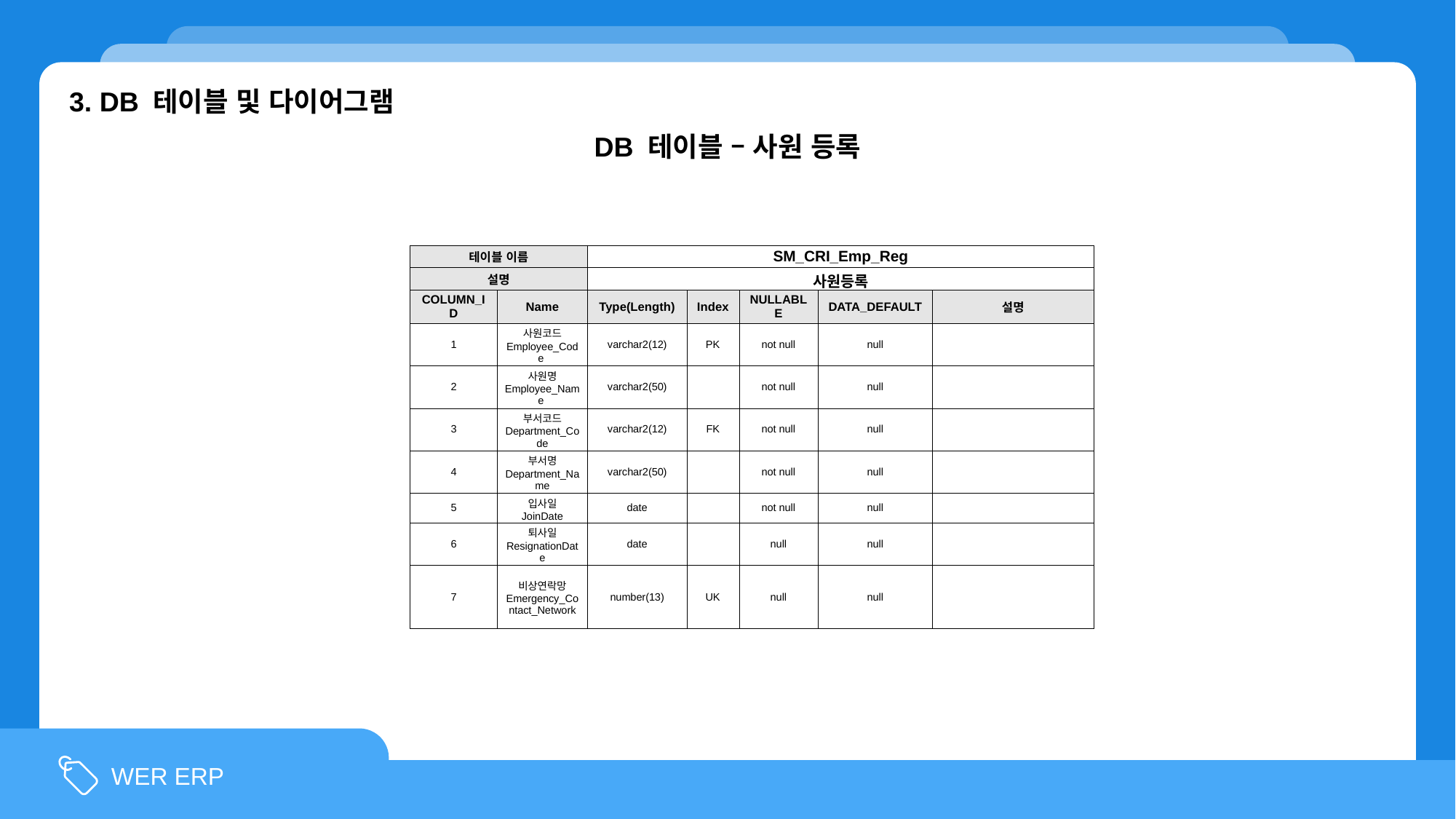

3. DB 테이블 및 다이어그램
DB 테이블 – 사원 등록
| 테이블 이름 |  | SM\_CRI\_Emp\_Reg |  |  |  |  |
| --- | --- | --- | --- | --- | --- | --- |
| 설명 |  | 사원등록 |  |  |  |  |
| COLUMN\_ID | Name | Type(Length) | Index | NULLABLE | DATA\_DEFAULT | 설명 |
| 1 | 사원코드 Employee\_Code | varchar2(12) | PK | not null | null |  |
| 2 | 사원명 Employee\_Name | varchar2(50) |  | not null | null |  |
| 3 | 부서코드 Department\_Code | varchar2(12) | FK | not null | null |  |
| 4 | 부서명 Department\_Name | varchar2(50) |  | not null | null |  |
| 5 | 입사일 JoinDate | date |  | not null | null |  |
| 6 | 퇴사일 ResignationDate | date |  | null | null |  |
| 7 | 비상연락망 Emergency\_Contact\_Network | number(13) | UK | null | null |  |

WER ERP